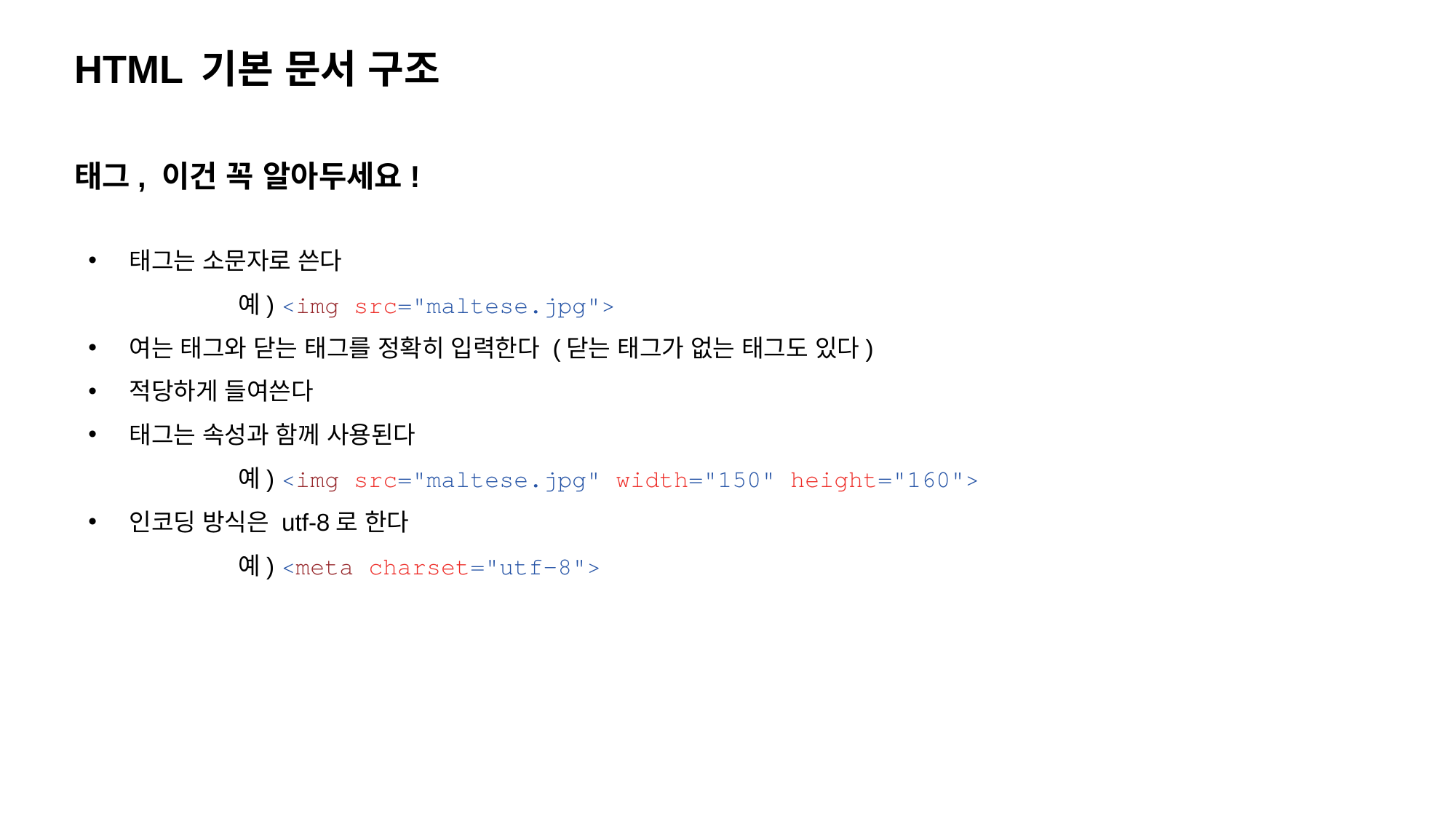

HTML 기본 문서 구조
01-3
태그, 이건 꼭 알아두세요!
태그는 소문자로 쓴다
	예) <img src="maltese.jpg">
여는 태그와 닫는 태그를 정확히 입력한다 (닫는 태그가 없는 태그도 있다)
적당하게 들여쓴다
태그는 속성과 함께 사용된다
	예) <img src="maltese.jpg" width="150" height="160">
인코딩 방식은 utf-8로 한다
	예) <meta charset="utf-8">